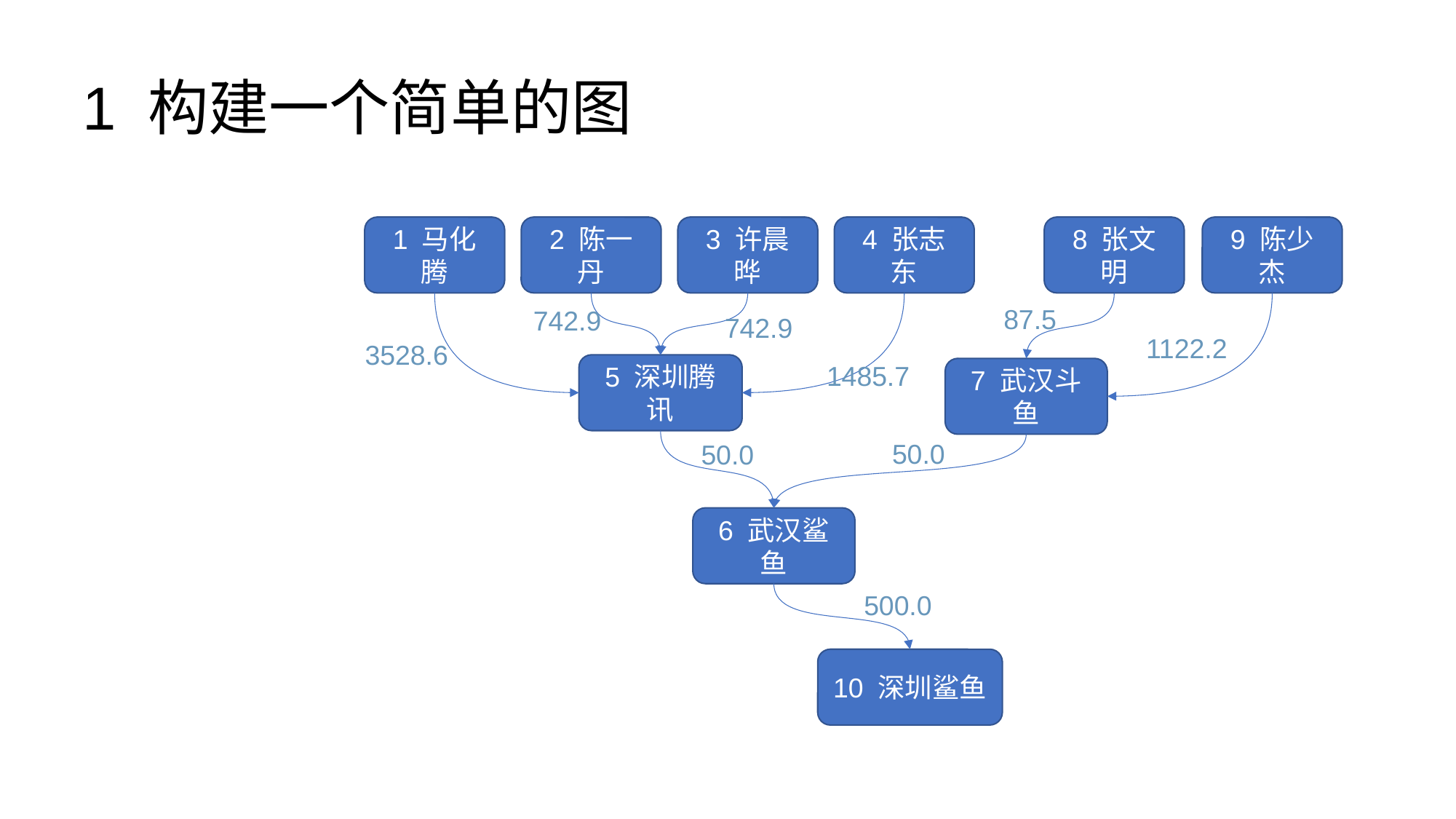

1 构建一个简单的图
2 陈一丹
3 许晨晔
4 张志东
8 张文明
9 陈少杰
1 马化腾
87.5
742.9
742.9
1122.2
3528.6
1485.7
5 深圳腾讯
7 武汉斗鱼
50.0
50.0
6 武汉鲨鱼
500.0
10 深圳鲨鱼